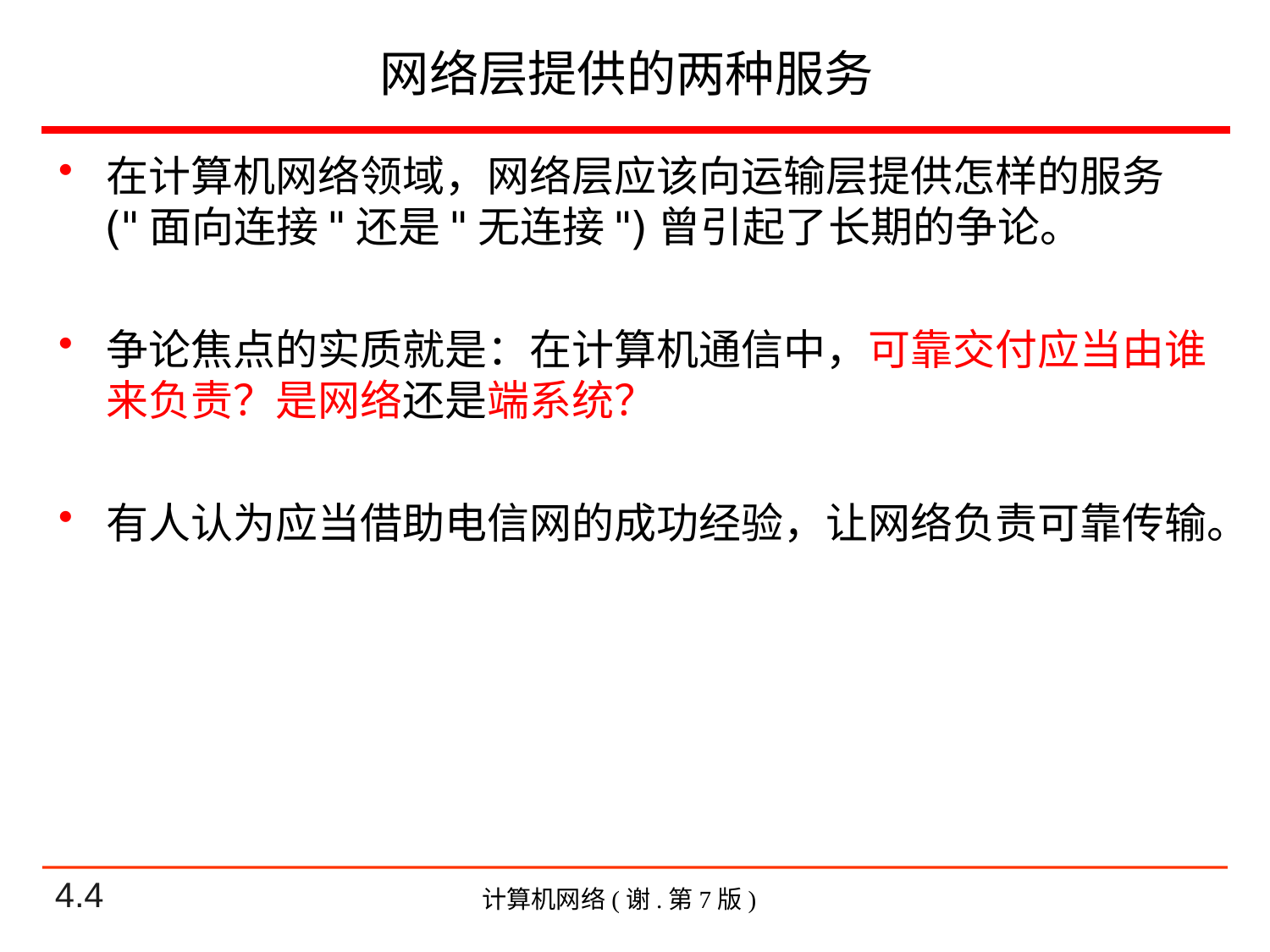

# 网络层提供的两种服务
在计算机网络领域，网络层应该向运输层提供怎样的服务("面向连接"还是"无连接")曾引起了长期的争论。

争论焦点的实质就是：在计算机通信中，可靠交付应当由谁来负责？是网络还是端系统？

有人认为应当借助电信网的成功经验，让网络负责可靠传输。